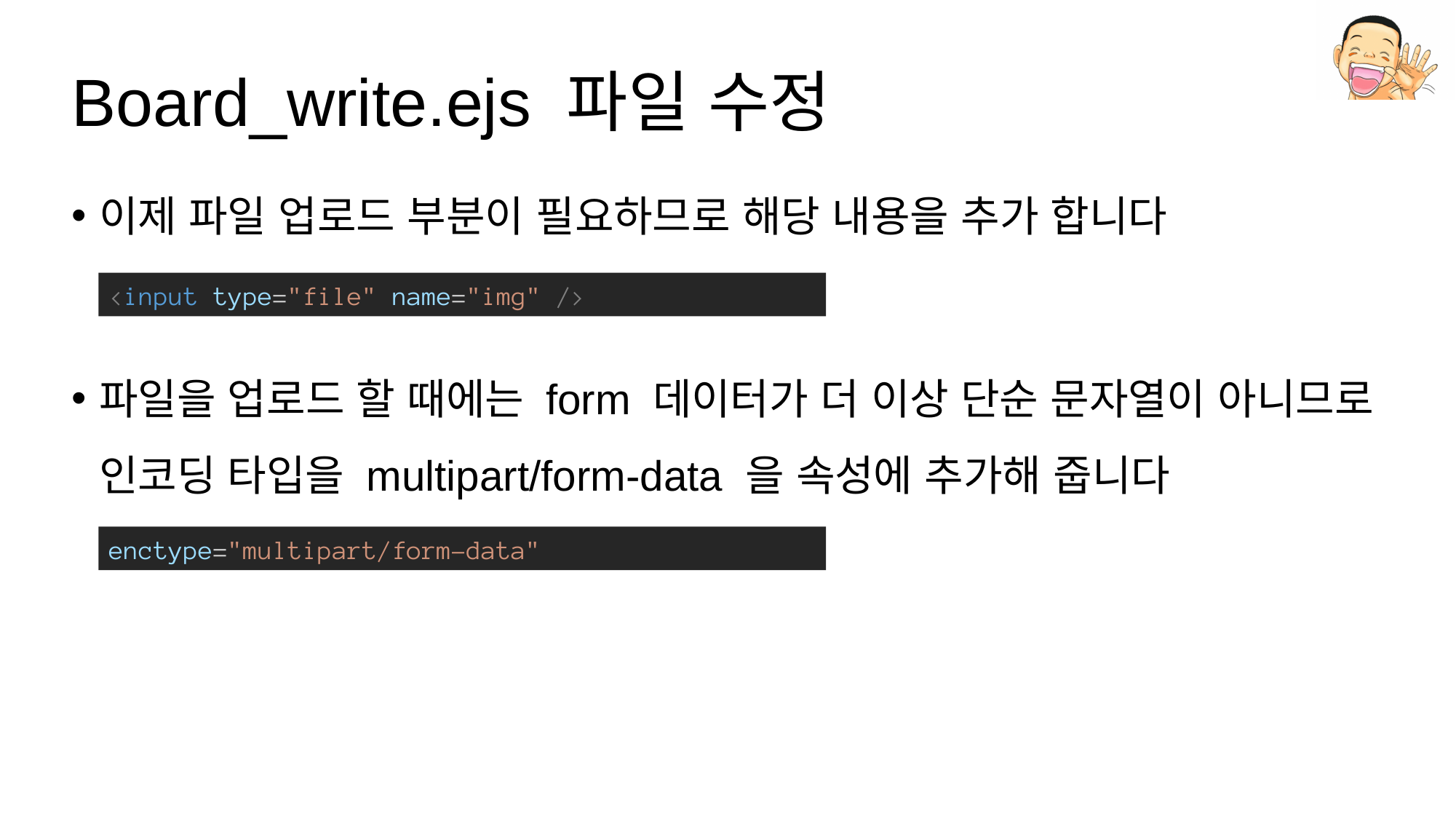

# Board_write.ejs 파일 수정
이제 파일 업로드 부분이 필요하므로 해당 내용을 추가 합니다

파일을 업로드 할 때에는 form 데이터가 더 이상 단순 문자열이 아니므로 인코딩 타입을 multipart/form-data 을 속성에 추가해 줍니다
<input type="file" name="img" />
enctype="multipart/form-data"